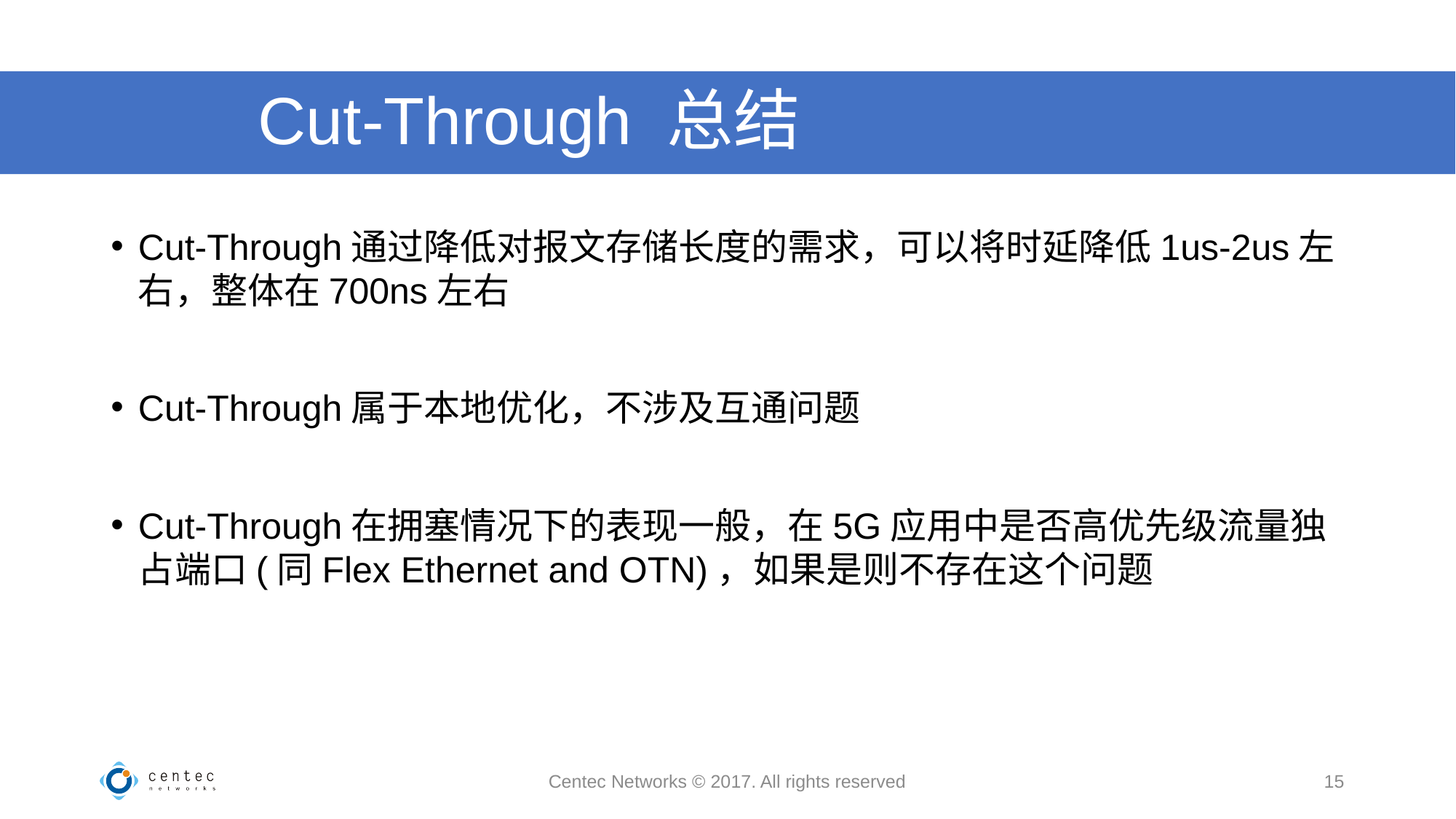

# Cut-Through 总结
Cut-Through通过降低对报文存储长度的需求，可以将时延降低1us-2us左右，整体在700ns左右

Cut-Through属于本地优化，不涉及互通问题

Cut-Through在拥塞情况下的表现一般，在5G应用中是否高优先级流量独占端口(同Flex Ethernet and OTN)，如果是则不存在这个问题

Centec Networks © 2017. All rights reserved
15